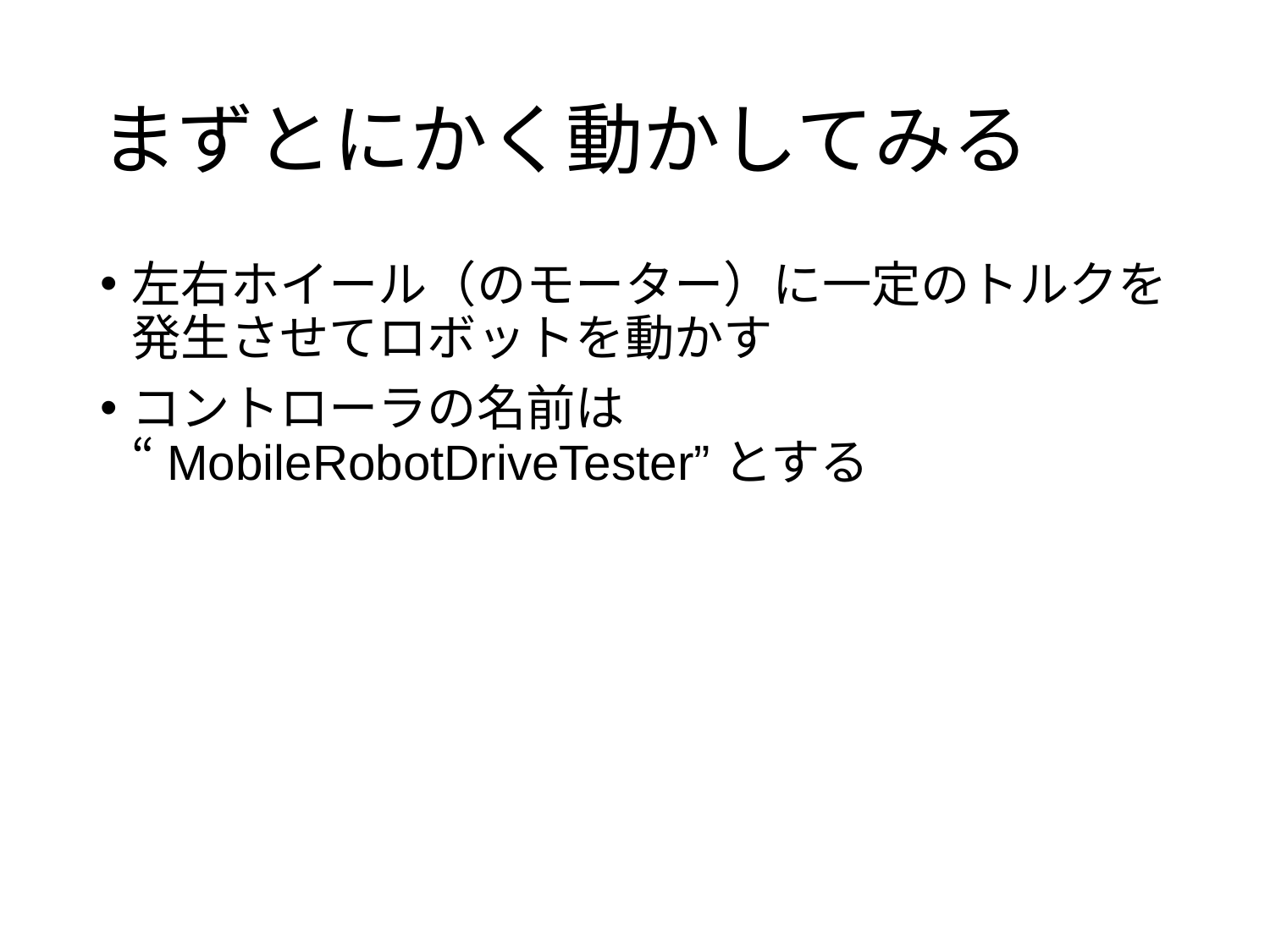

# まずとにかく動かしてみる
左右ホイール（のモーター）に一定のトルクを発生させてロボットを動かす
コントローラの名前は “MobileRobotDriveTester”とする